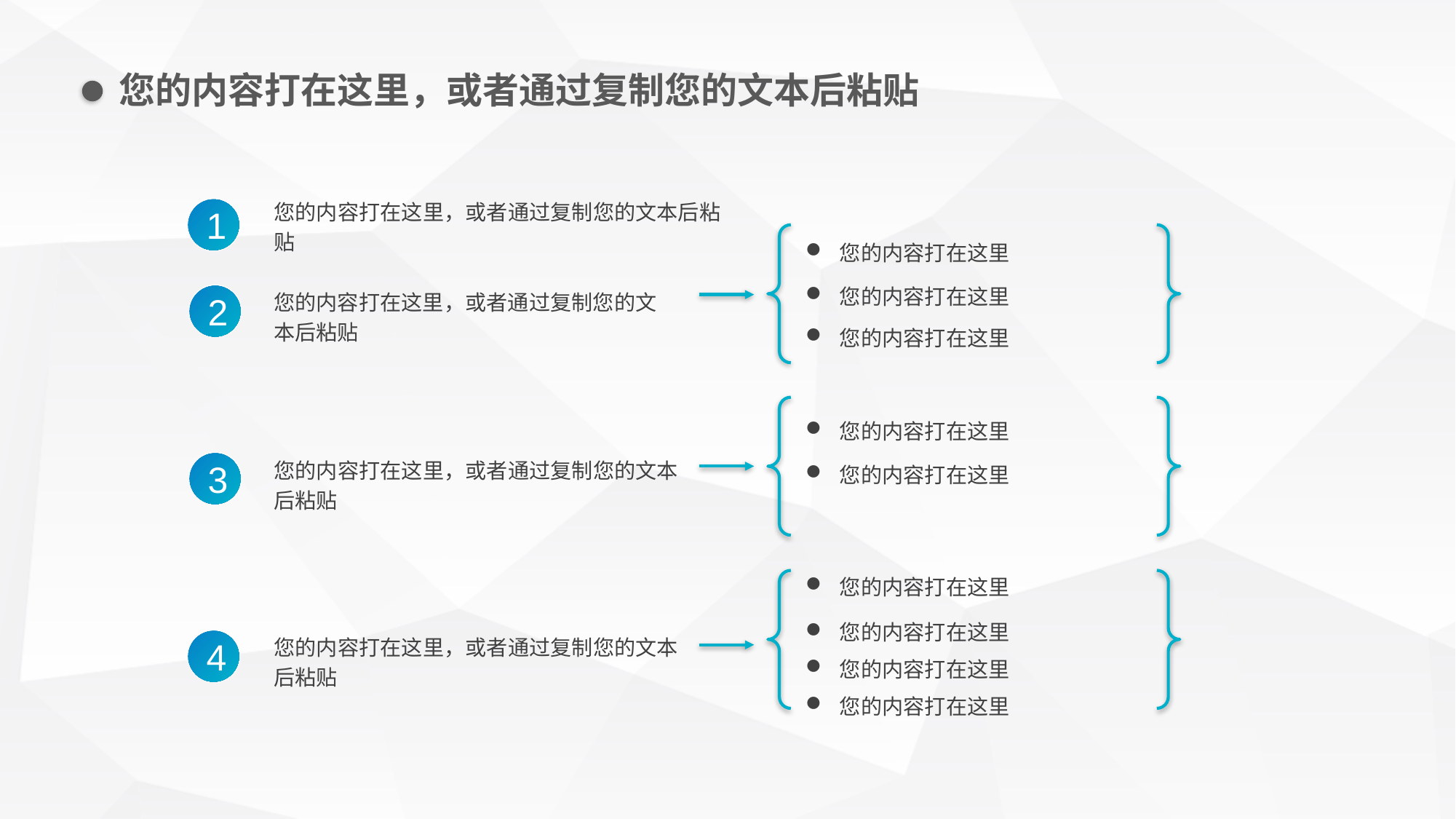

您的内容打在这里，或者通过复制您的文本后粘贴

您的内容打在这里，或者通过复制您的文本后粘贴

1

您的内容打在这里
您的内容打在这里
您的内容打在这里
您的内容打在这里，或者通过复制您的文本后粘贴

2

您的内容打在这里
您的内容打在这里
您的内容打在这里，或者通过复制您的文本后粘贴

3
您的内容打在这里

您的内容打在这里
您的内容打在这里
您的内容打在这里
您的内容打在这里，或者通过复制您的文本后粘贴

4